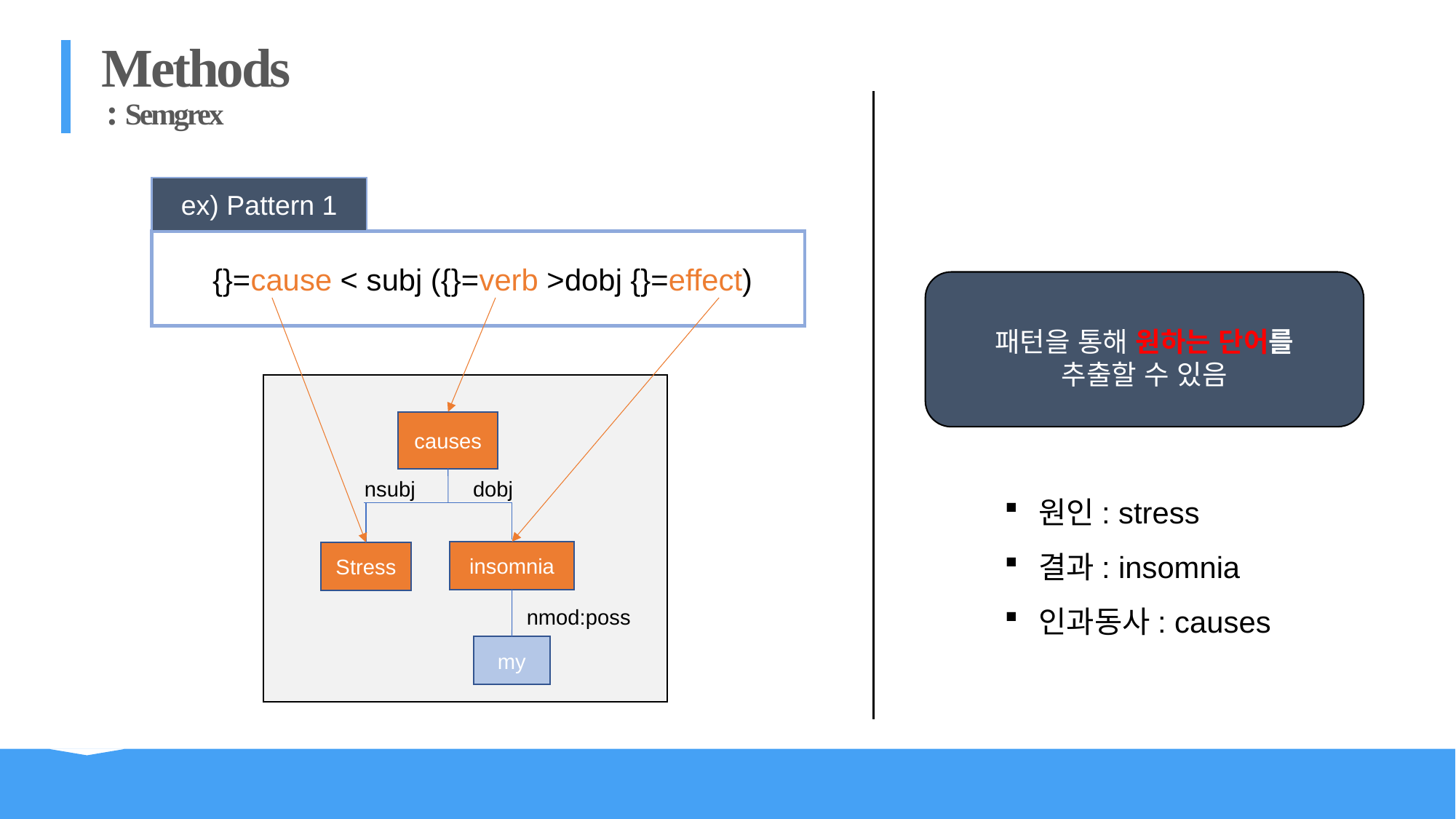

Methods
    : Semgrex
ex) Pattern 1

{}=cause < subj ({}=verb >dobj {}=effect)
패턴을 통해 원하는 단어를
추출할 수 있음

causes
원인: stress
결과: insomnia
인과동사: causes
nsubj
dobj
insomnia
Stress
nmod:poss
my